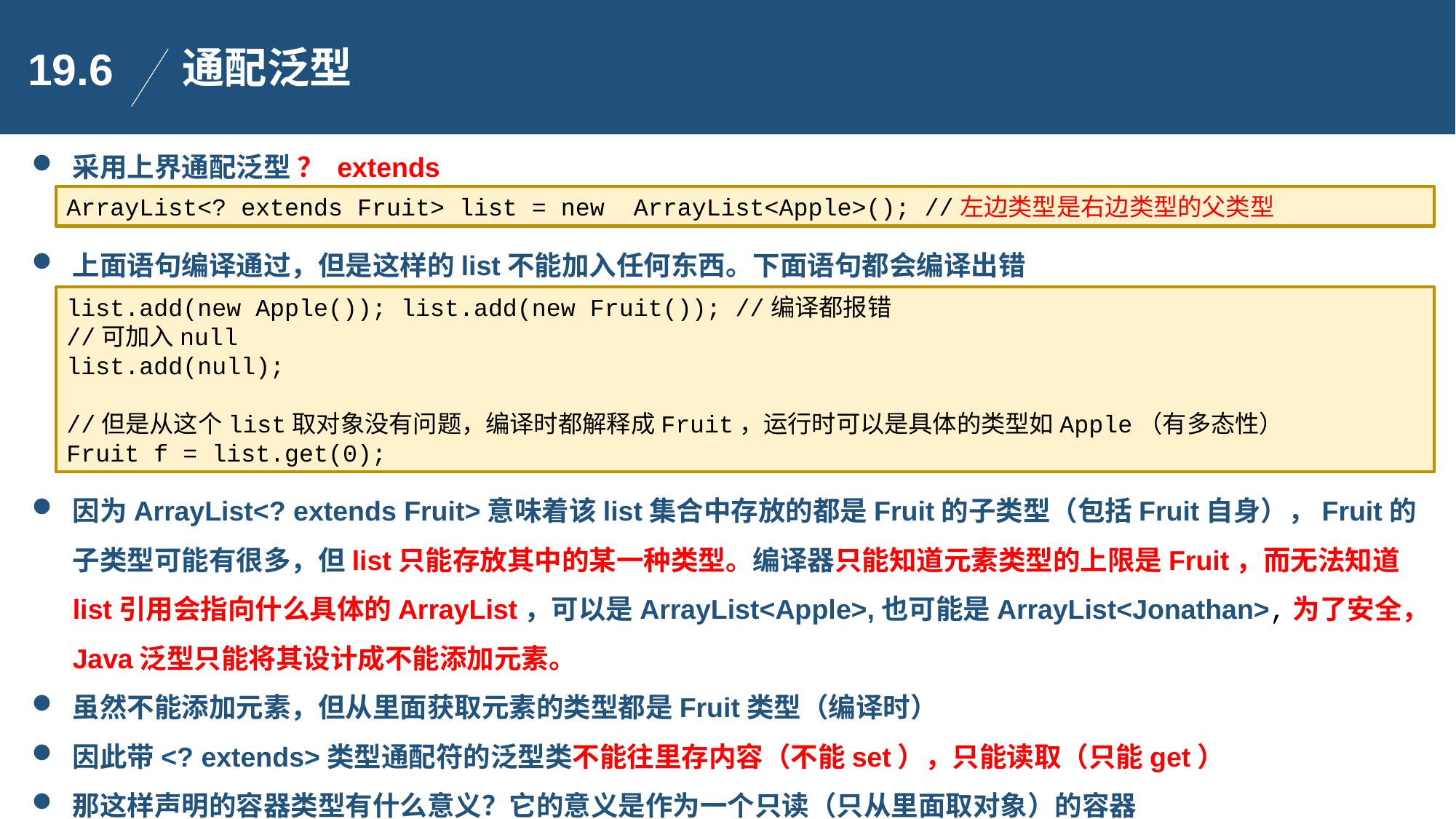

通配泛型
19.6
采用上界通配泛型 ？ extends

上面语句编译通过，但是这样的list不能加入任何东西。下面语句都会编译出错

因为ArrayList<? extends Fruit>意味着该list集合中存放的都是Fruit的子类型（包括Fruit自身），Fruit的子类型可能有很多，但list只能存放其中的某一种类型。编译器只能知道元素类型的上限是Fruit，而无法知道list引用会指向什么具体的ArrayList，可以是ArrayList<Apple>,也可能是ArrayList<Jonathan>,为了安全，Java泛型只能将其设计成不能添加元素。
虽然不能添加元素，但从里面获取元素的类型都是Fruit类型（编译时）
因此带<? extends>类型通配符的泛型类不能往里存内容（不能set），只能读取（只能get）
那这样声明的容器类型有什么意义？它的意义是作为一个只读（只从里面取对象）的容器
ArrayList<? extends Fruit> list = new  ArrayList<Apple>(); //左边类型是右边类型的父类型
list.add(new Apple()); list.add(new Fruit()); //编译都报错
//可加入null
list.add(null);

//但是从这个list取对象没有问题，编译时都解释成Fruit，运行时可以是具体的类型如Apple（有多态性）
Fruit f = list.get(0);